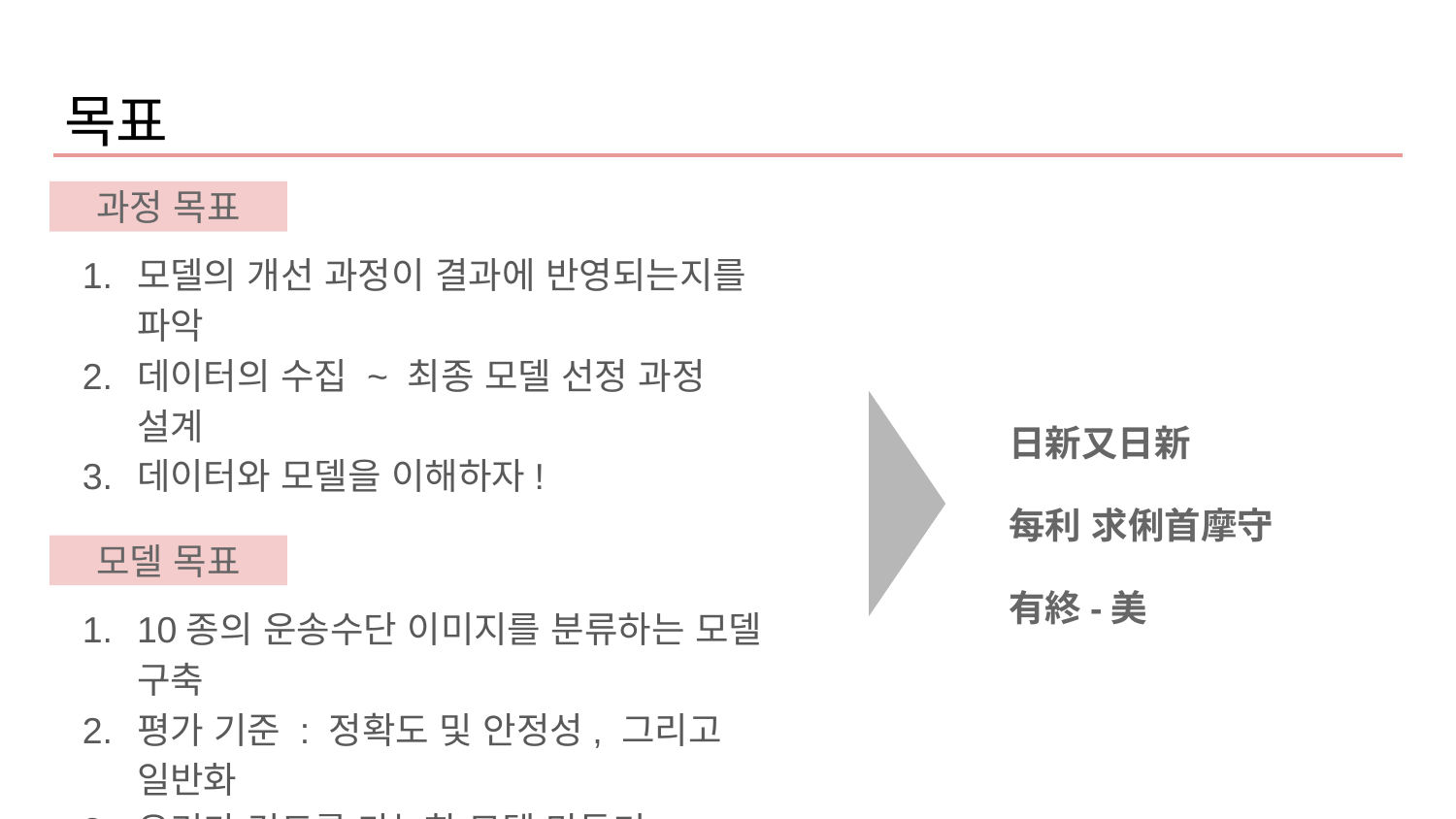

목표
과정 목표
모델의 개선 과정이 결과에 반영되는지를 파악
데이터의 수집 ~ 최종 모델 선정 과정 설계
데이터와 모델을 이해하자!
日新又日新
每利 求俐首摩守
有終-美

모델 목표
10종의 운송수단 이미지를 분류하는 모델 구축
평가 기준 : 정확도 및 안정성, 그리고 일반화
우리가 컨트롤 가능한 모델 만들기